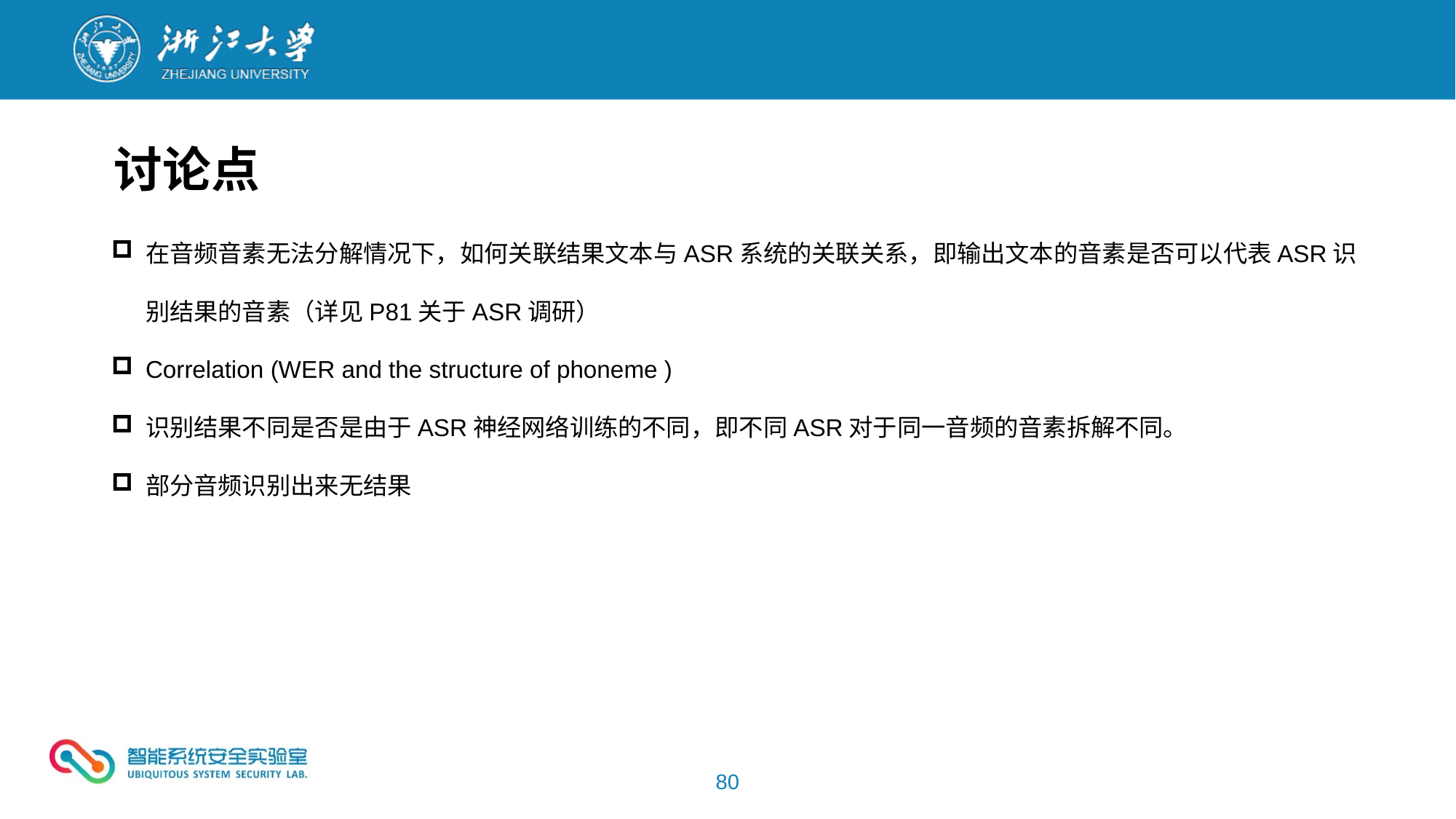

讨论点
在音频音素无法分解情况下，如何关联结果文本与ASR系统的关联关系，即输出文本的音素是否可以代表ASR识别结果的音素（详见P81关于ASR调研）
Correlation (WER and the structure of phoneme )
识别结果不同是否是由于ASR神经网络训练的不同，即不同ASR对于同一音频的音素拆解不同。
部分音频识别出来无结果